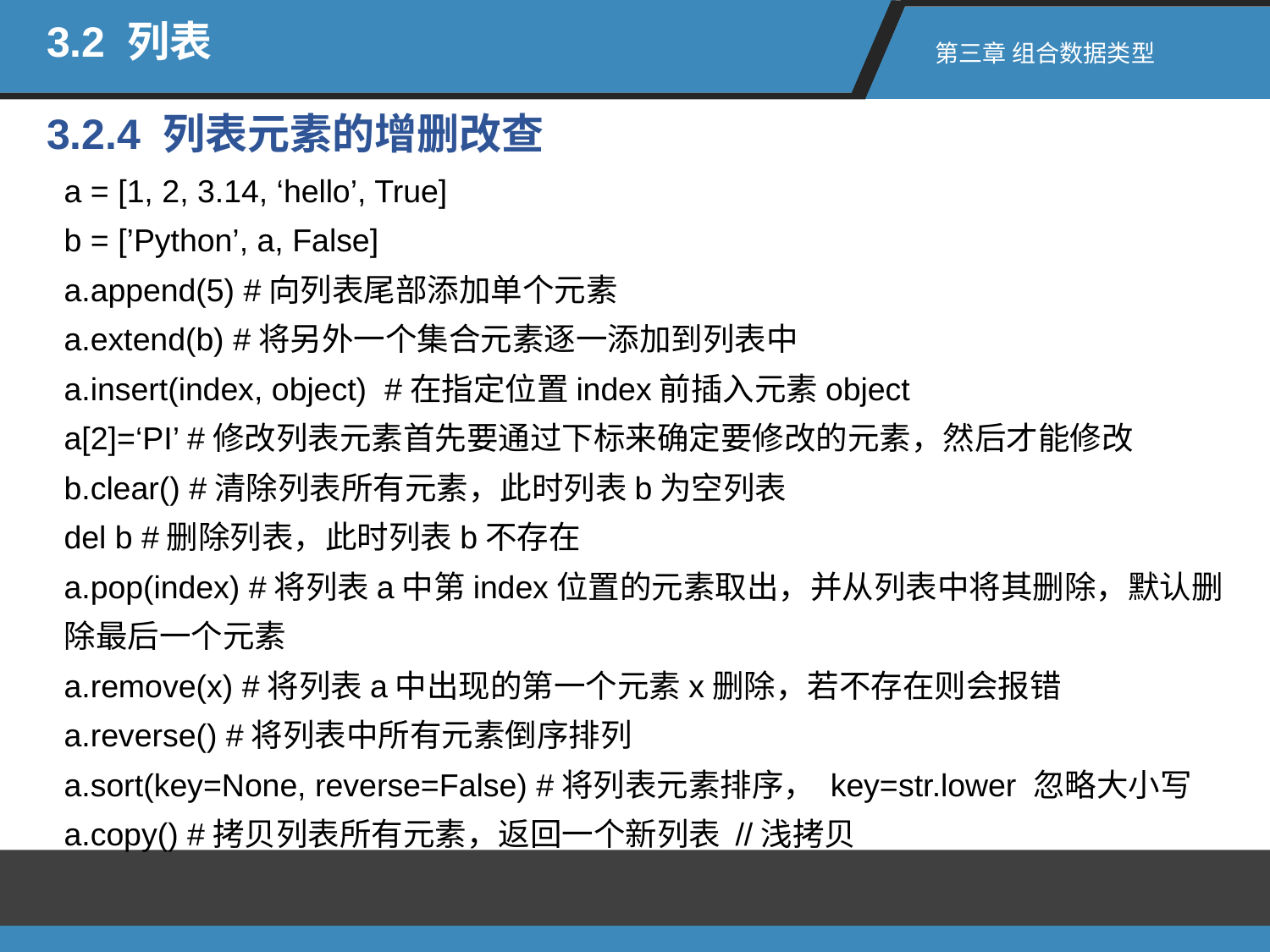

3.2 列表
第三章 组合数据类型
3.2.4 列表元素的增删改查
a = [1, 2, 3.14, ‘hello’, True]
b = [’Python’, a, False]
a.append(5) #向列表尾部添加单个元素
a.extend(b) #将另外一个集合元素逐一添加到列表中
a.insert(index, object)  #在指定位置index前插入元素object
a[2]=‘PI’ #修改列表元素首先要通过下标来确定要修改的元素，然后才能修改
b.clear() #清除列表所有元素，此时列表b为空列表
del b #删除列表，此时列表b不存在
a.pop(index) #将列表a中第index位置的元素取出，并从列表中将其删除，默认删除最后一个元素
a.remove(x) #将列表a中出现的第一个元素x删除，若不存在则会报错
a.reverse() #将列表中所有元素倒序排列
a.sort(key=None, reverse=False) #将列表元素排序， key=str.lower 忽略大小写
a.copy() #拷贝列表所有元素，返回一个新列表 //浅拷贝